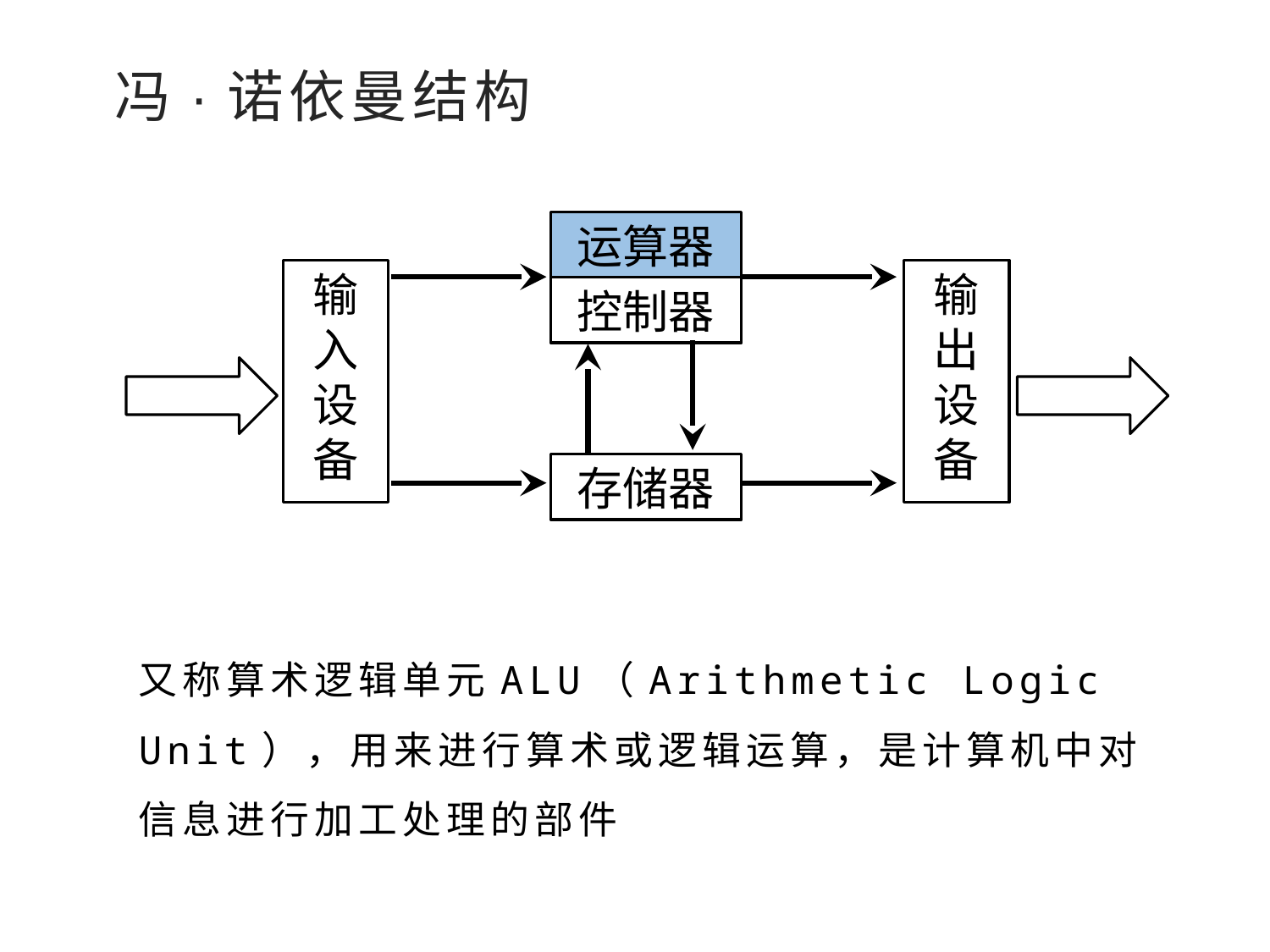

冯·诺依曼结构
运算器
控制器
输入设备
输出设备

存储器
又称算术逻辑单元ALU（Arithmetic Logic Unit），用来进行算术或逻辑运算，是计算机中对信息进行加工处理的部件